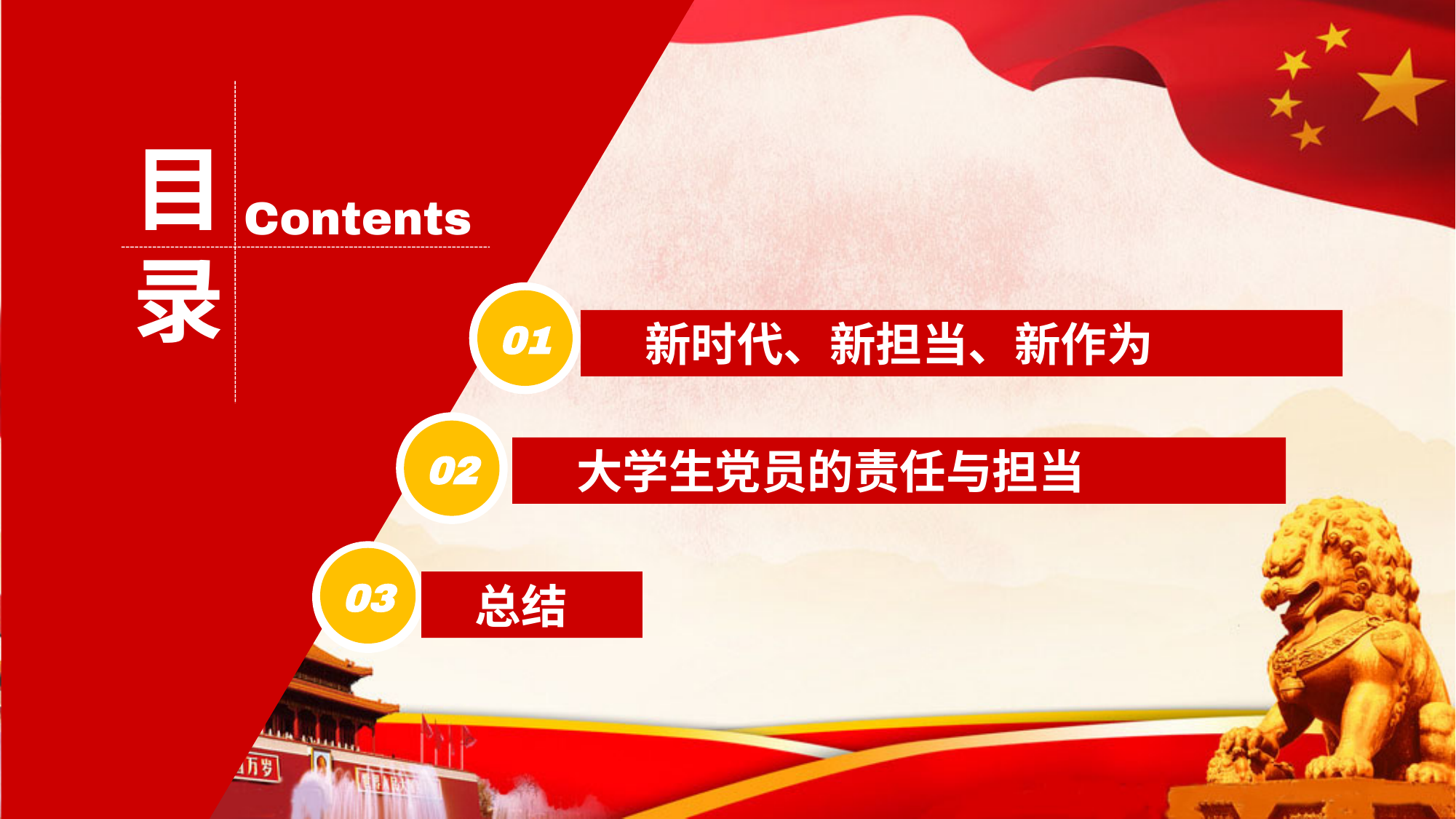

目录
Contents

01
    新时代、新担当、新作为

02
    大学生党员的责任与担当

03
   总结